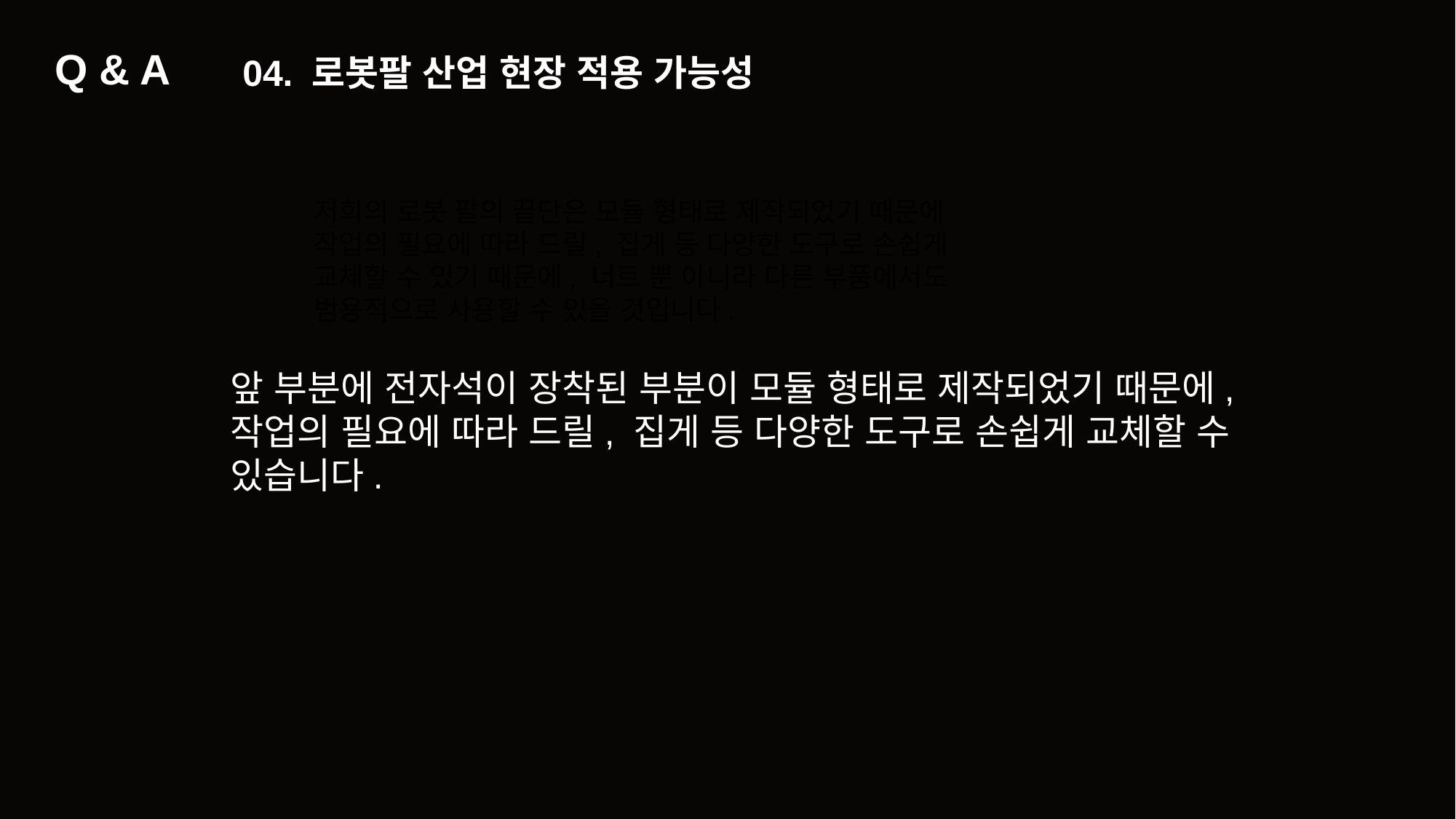

Q & A
04. 로봇팔 산업 현장 적용 가능성
저희의 로봇 팔의 끝단은 모듈 형태로 제작되었기 때문에 작업의 필요에 따라 드릴, 집게 등 다양한 도구로 손쉽게 교체할 수 있기 때문에, 너트 뿐 아니라 다른 부품에서도 범용적으로 사용할 수 있을 것입니다.
앞 부분에 전자석이 장착된 부분이 모듈 형태로 제작되었기 때문에, 작업의 필요에 따라 드릴, 집게 등 다양한 도구로 손쉽게 교체할 수 있습니다.